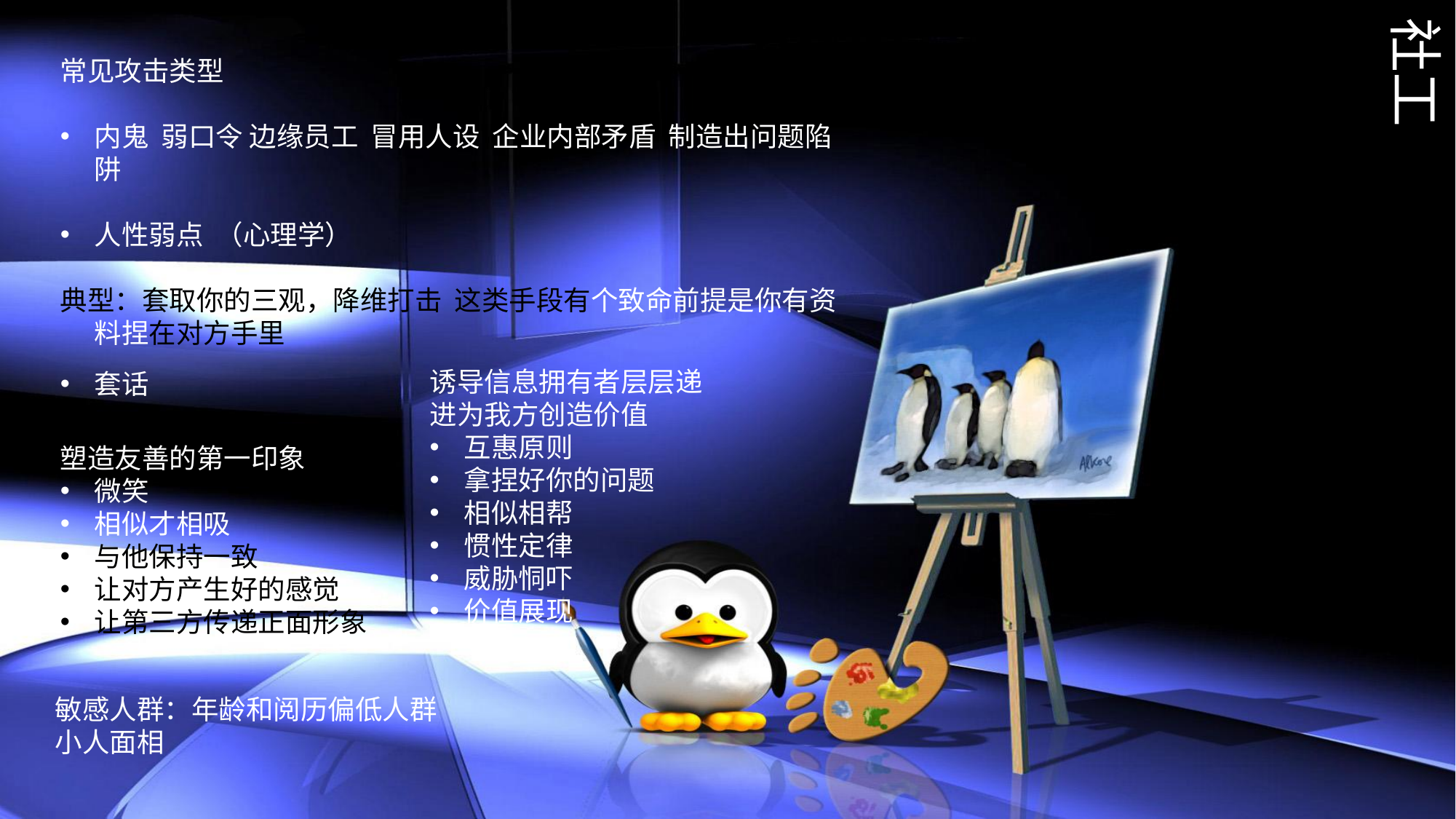

社工
常见攻击类型

内鬼  弱口令 边缘员工  冒用人设  企业内部矛盾  制造出问题陷阱

人性弱点  （心理学）

典型：套取你的三观，降维打击  这类手段有个致命前提是你有资料捏在对方手里
诱导信息拥有者层层递进为我方创造价值
互惠原则
拿捏好你的问题
相似相帮
惯性定律
威胁恫吓
价值展现
套话
塑造友善的第一印象
微笑
相似才相吸
与他保持一致
让对方产生好的感觉
让第三方传递正面形象

敏感人群：年龄和阅历偏低人群
小人面相